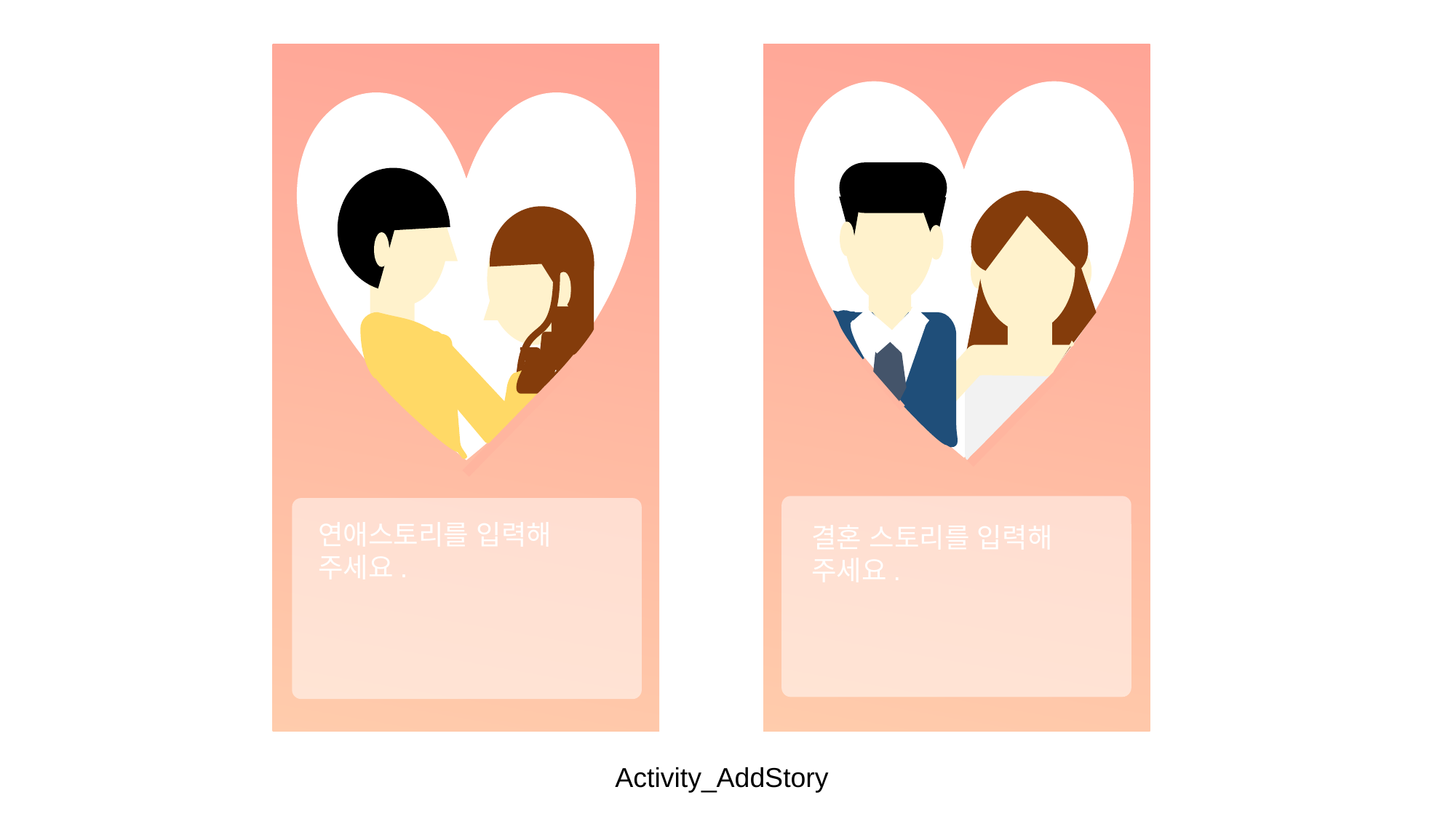

연애스토리를 입력해 주세요.
결혼 스토리를 입력해 주세요.
Activity_AddStory